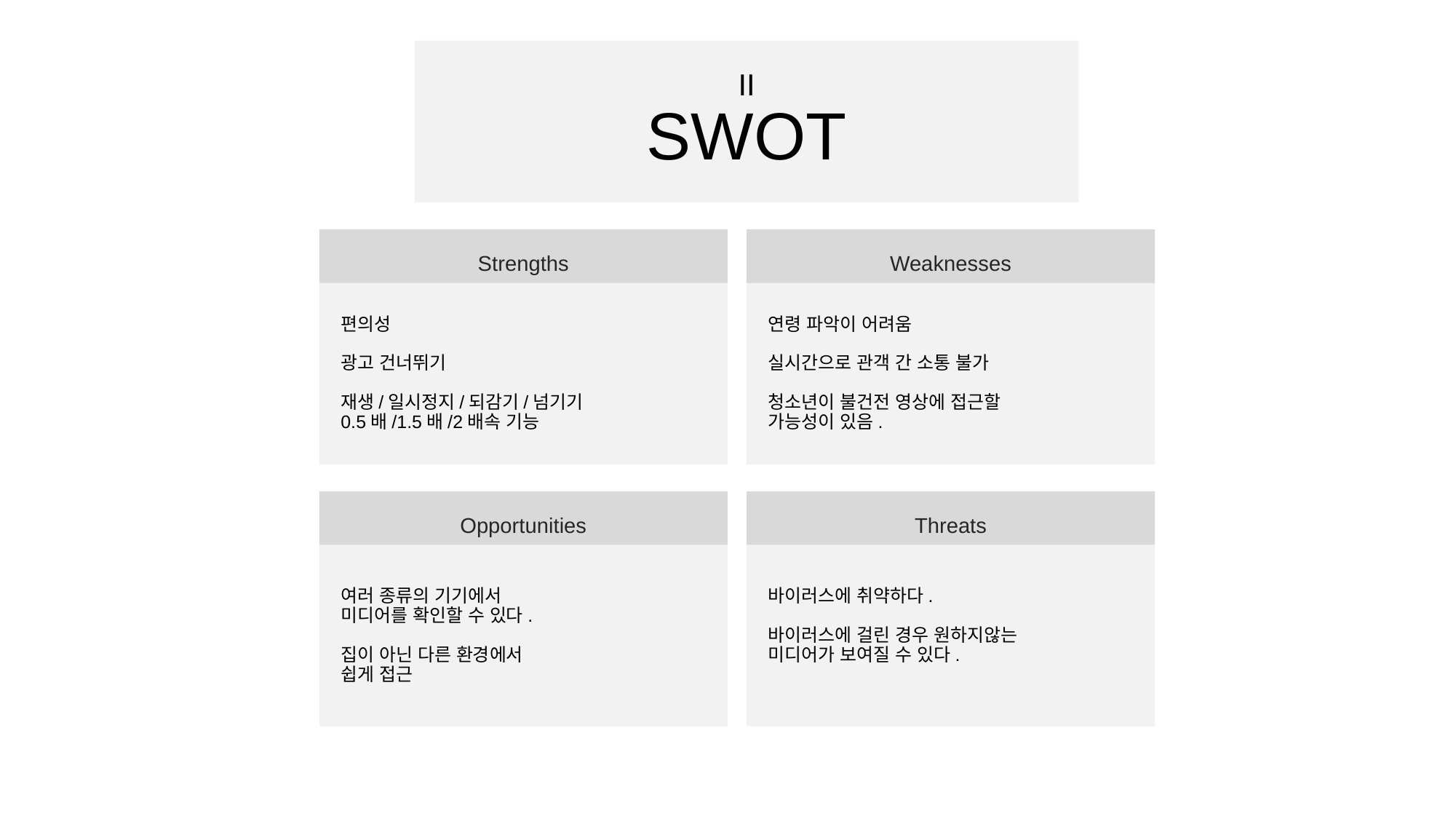

II
SWOT
Strengths
Weaknesses
편의성

광고 건너뛰기

재생/일시정지/되감기/넘기기
0.5배/1.5배/2배속 기능
연령 파악이 어려움

실시간으로 관객 간 소통 불가

청소년이 불건전 영상에 접근할
가능성이 있음.
Opportunities
Threats
여러 종류의 기기에서
미디어를 확인할 수 있다.

집이 아닌 다른 환경에서
쉽게 접근
바이러스에 취약하다.

바이러스에 걸린 경우 원하지않는
미디어가 보여질 수 있다.